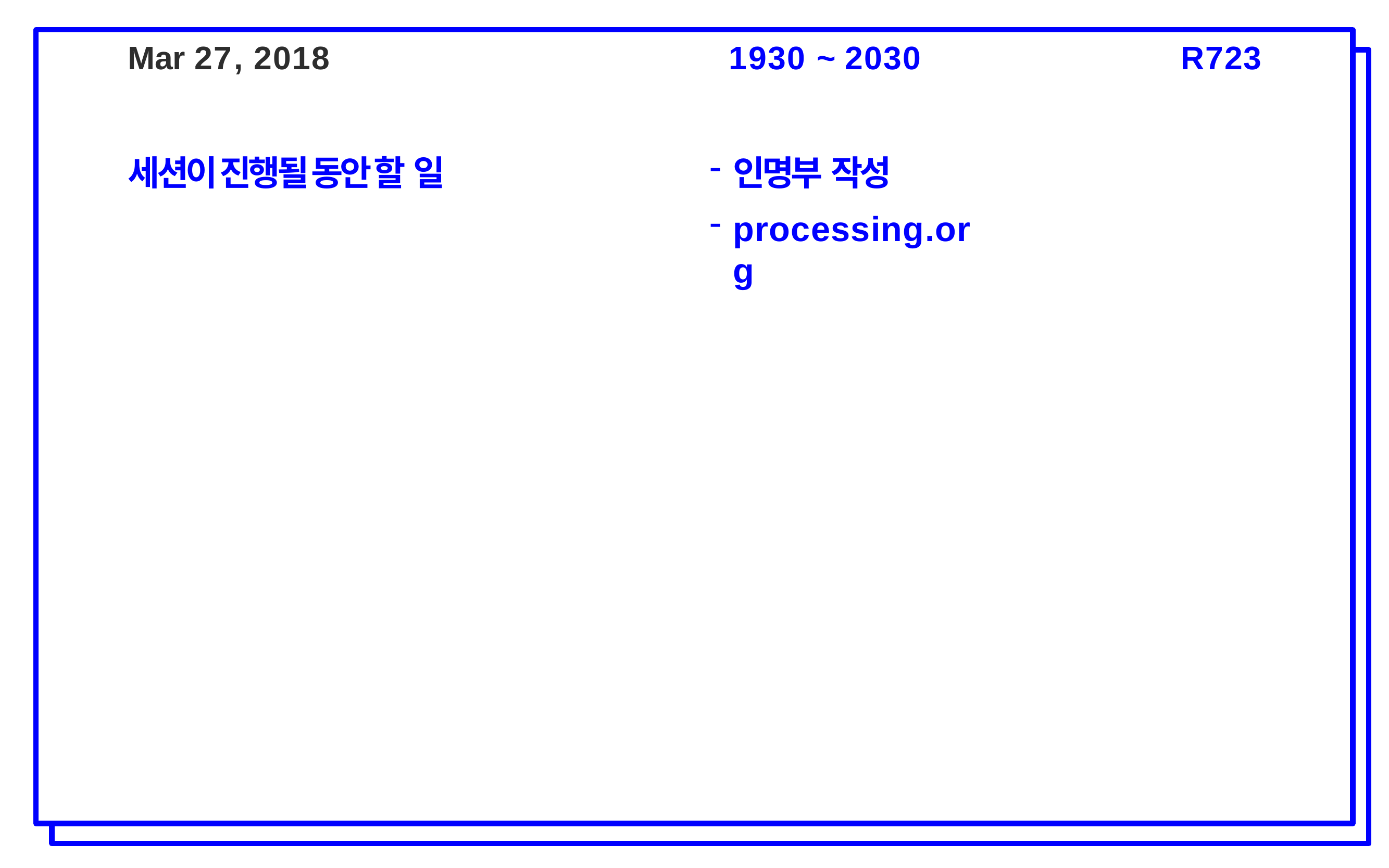

# Mar 27, 2018
1930 ~ 2030
R723
인명부 작성
processing.org
세션이 진행될 동안 할 일